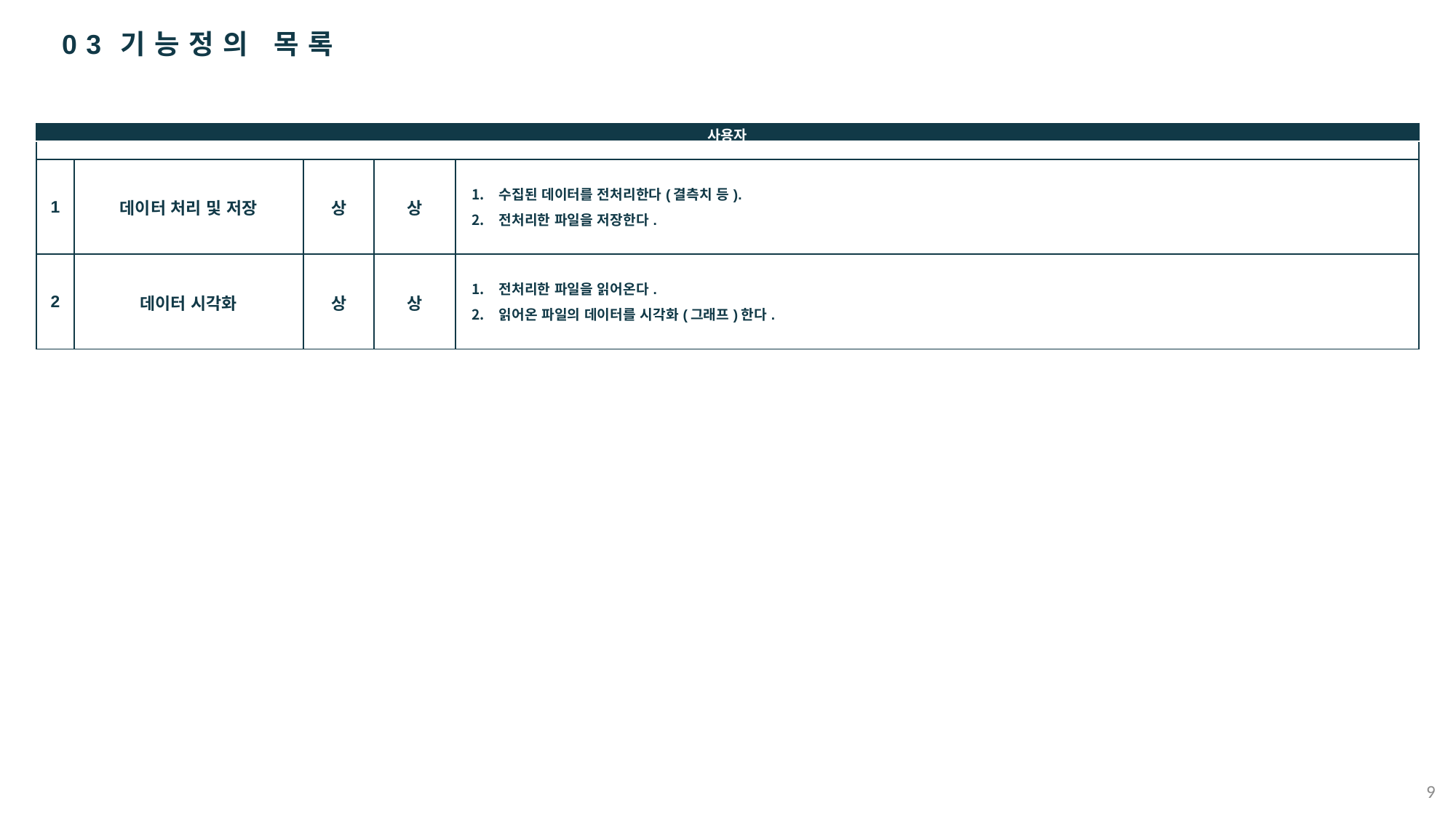

03 기능정의 목록
| 사용자 |  |  |  |  |
| --- | --- | --- | --- | --- |
| 번호 | 기능 | 우선 순위 | 중요도 | 기능 정의 |
| 1 | 데이터 처리 및 저장 | 상 | 상 | 수집된 데이터를 전처리한다(결측치 등). 전처리한 파일을 저장한다. |
| 2 | 데이터 시각화 | 상 | 상 | 전처리한 파일을 읽어온다. 읽어온 파일의 데이터를 시각화(그래프)한다. |
9